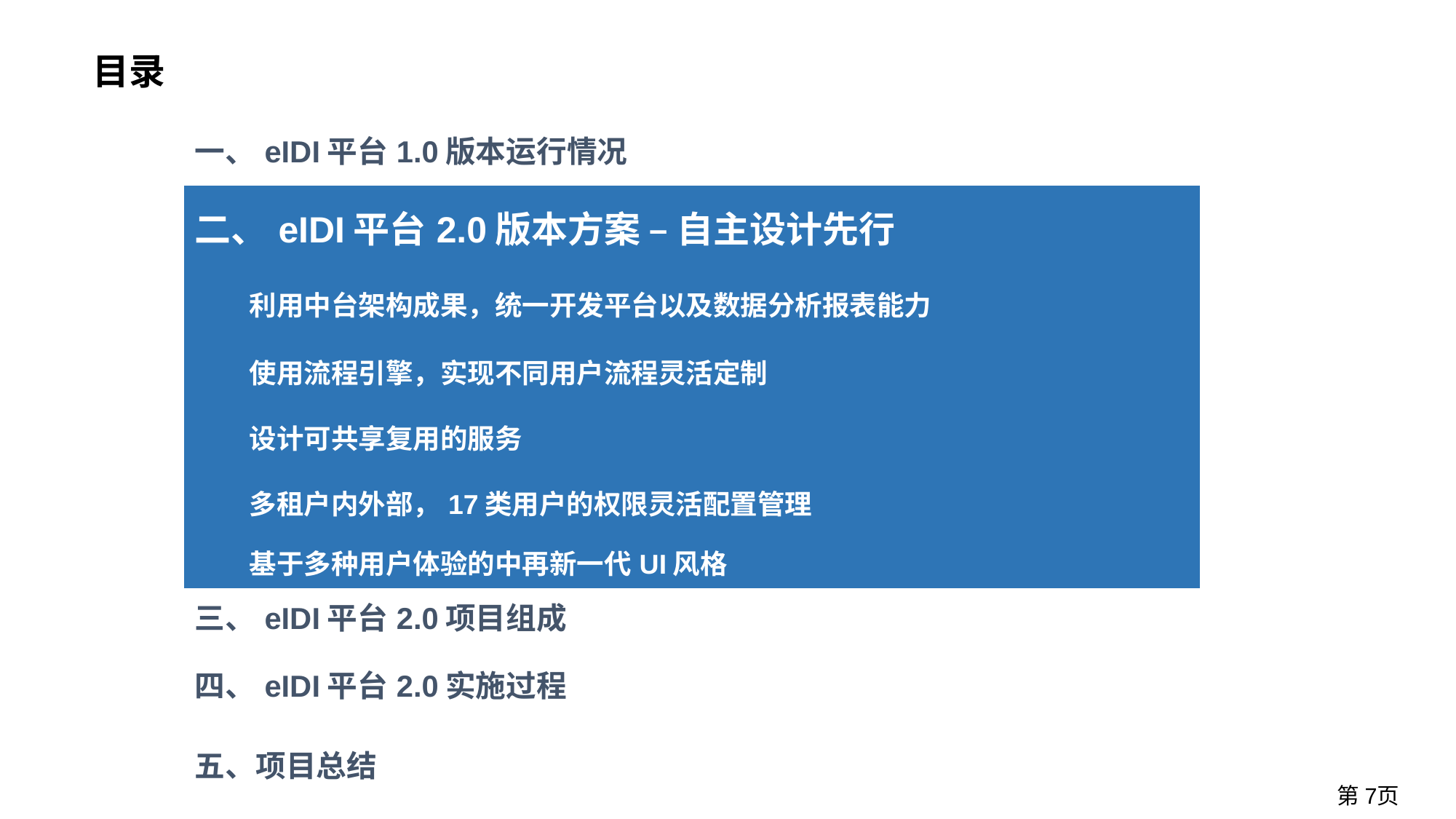

# 目录
| 一、eIDI平台1.0版本运行情况 |
| --- |
| 二、eIDI平台2.0版本方案 – 自主设计先行 |
| 利用中台架构成果，统一开发平台以及数据分析报表能力 |
| 使用流程引擎，实现不同用户流程灵活定制 |
| 设计可共享复用的服务 |
| 多租户内外部，17类用户的权限灵活配置管理 |
| 基于多种用户体验的中再新一代UI风格 |
| 三、eIDI平台2.0项目组成 |
| 四、eIDI平台2.0实施过程 |
| 五、项目总结 |